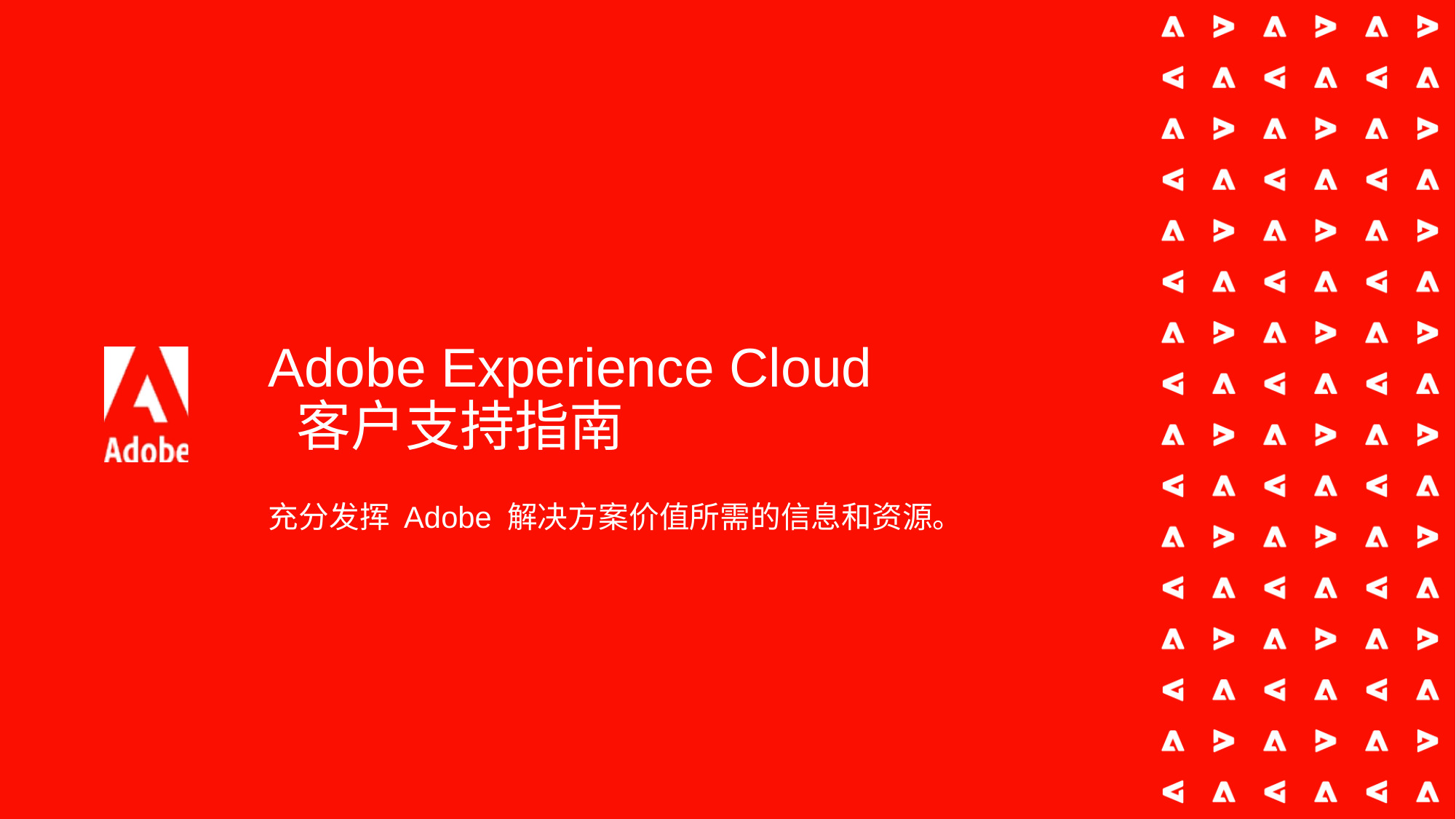

# Adobe Experience Cloud 客户支持指南
充分发挥 Adobe 解决方案价值所需的信息和资源。